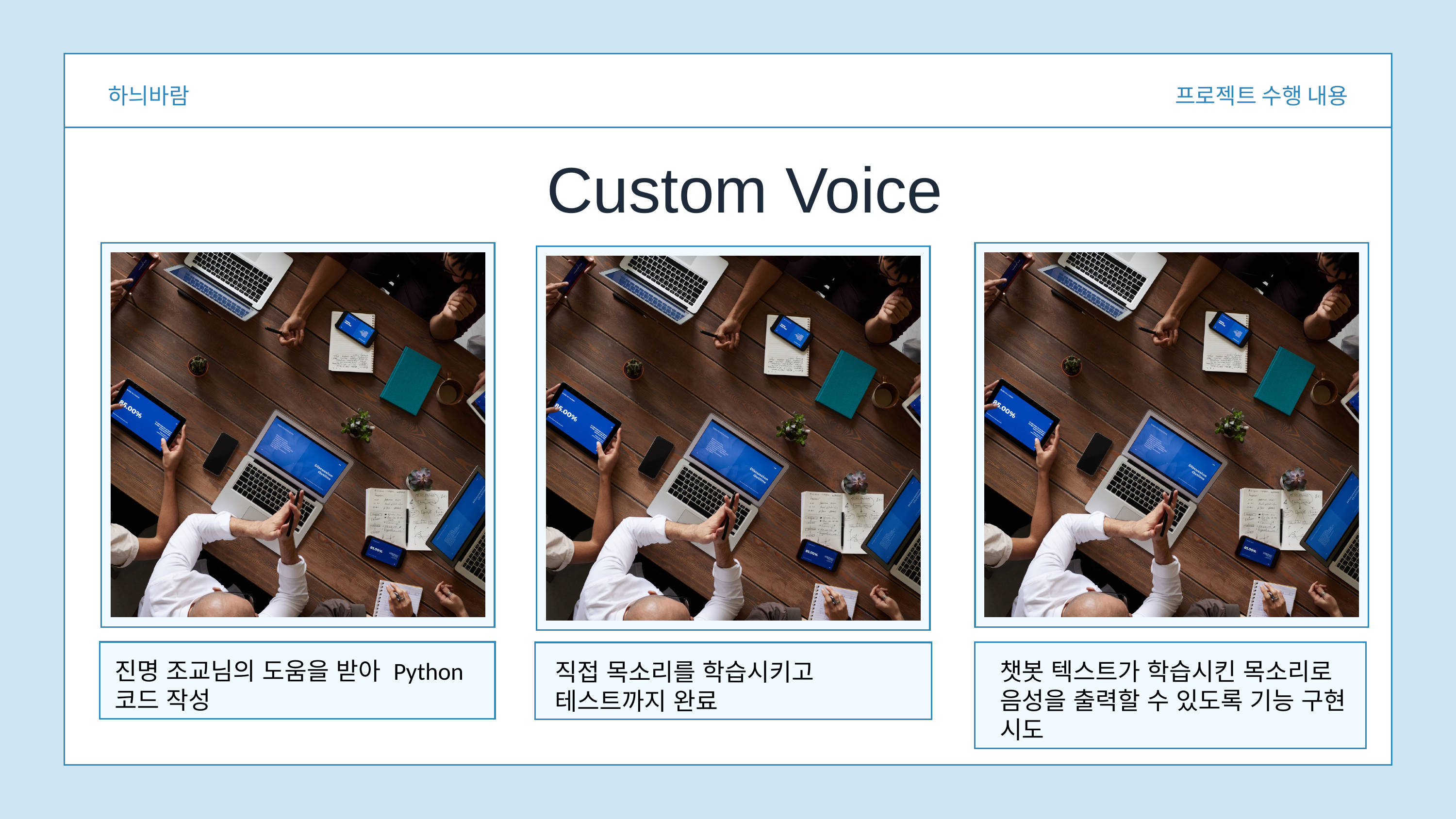

하늬바람
프로젝트 수행 내용

Custom Voice​

진명 조교님의 도움을 받아 Python 코드 작성
챗봇 텍스트가 학습시킨 목소리로 음성을 출력할 수 있도록 기능 구현 시도
직접 목소리를 학습시키고 테스트까지 완료